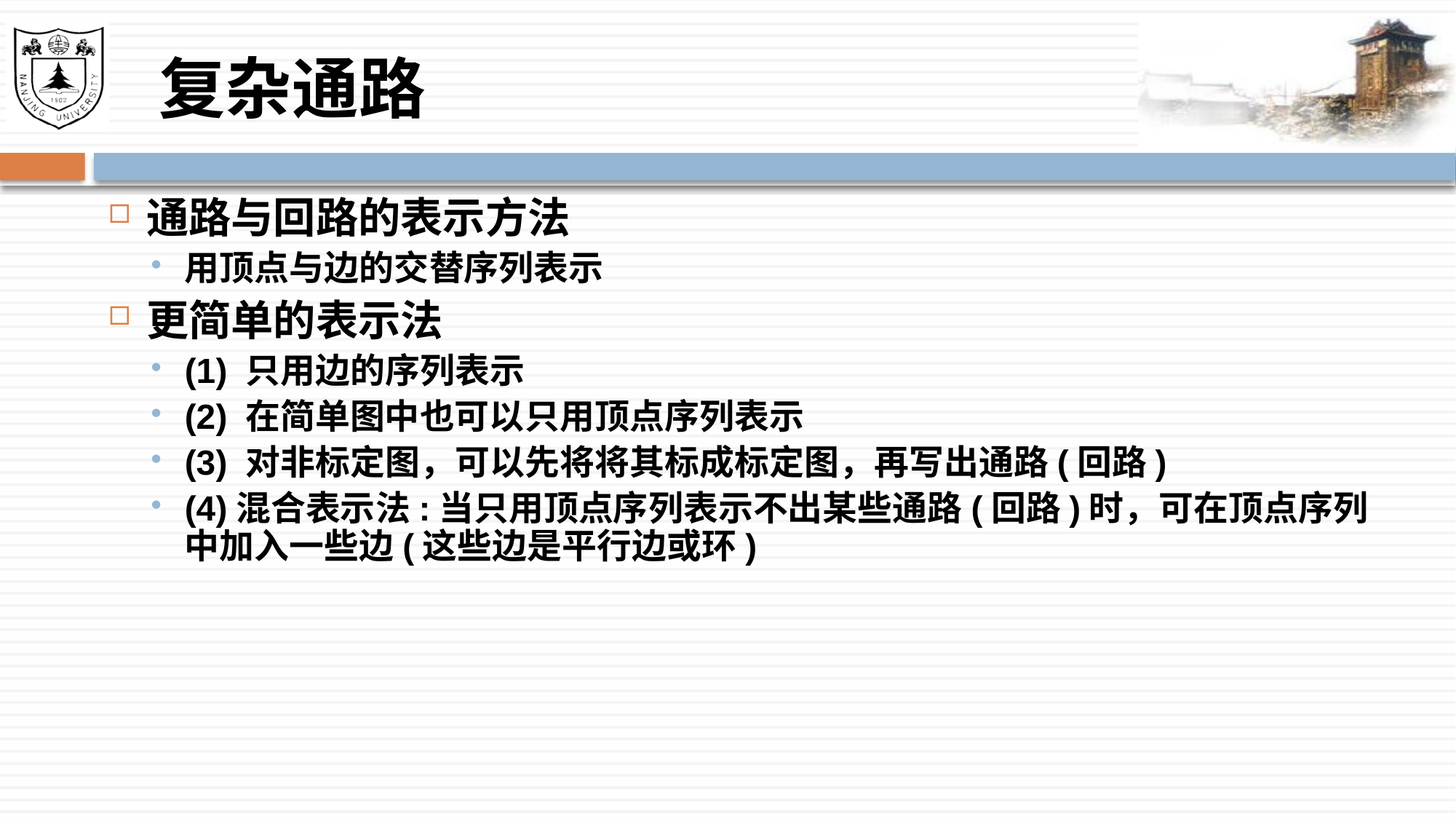

# 复杂通路
通路与回路的表示方法
用顶点与边的交替序列表示
更简单的表示法
(1) 只用边的序列表示
(2) 在简单图中也可以只用顶点序列表示
(3) 对非标定图，可以先将将其标成标定图，再写出通路(回路)
(4)混合表示法:当只用顶点序列表示不出某些通路(回路)时，可在顶点序列中加入一些边(这些边是平行边或环)